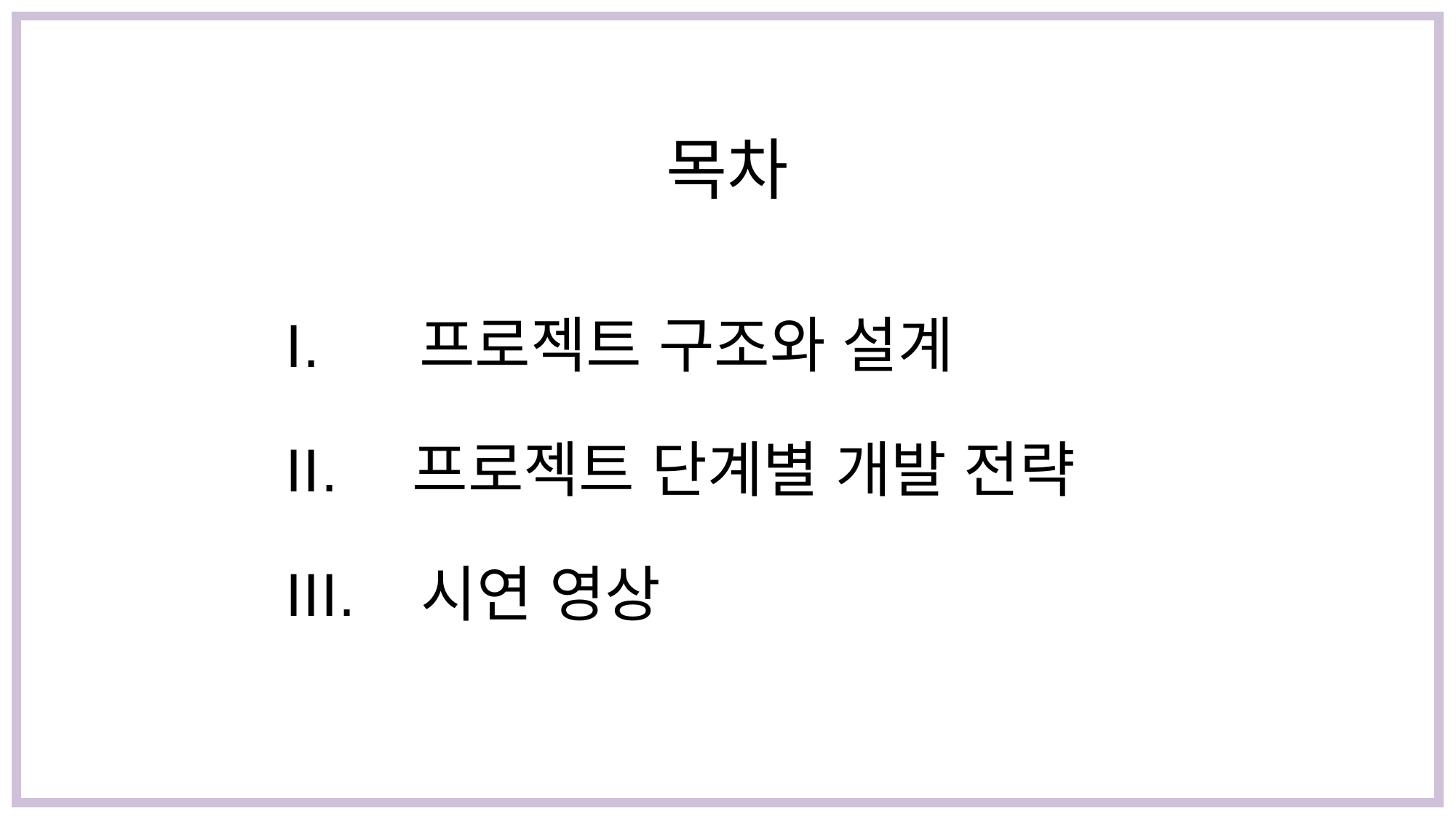

# 목차
 프로젝트 구조와 설계
   프로젝트 단계별 개발 전략
   시연 영상